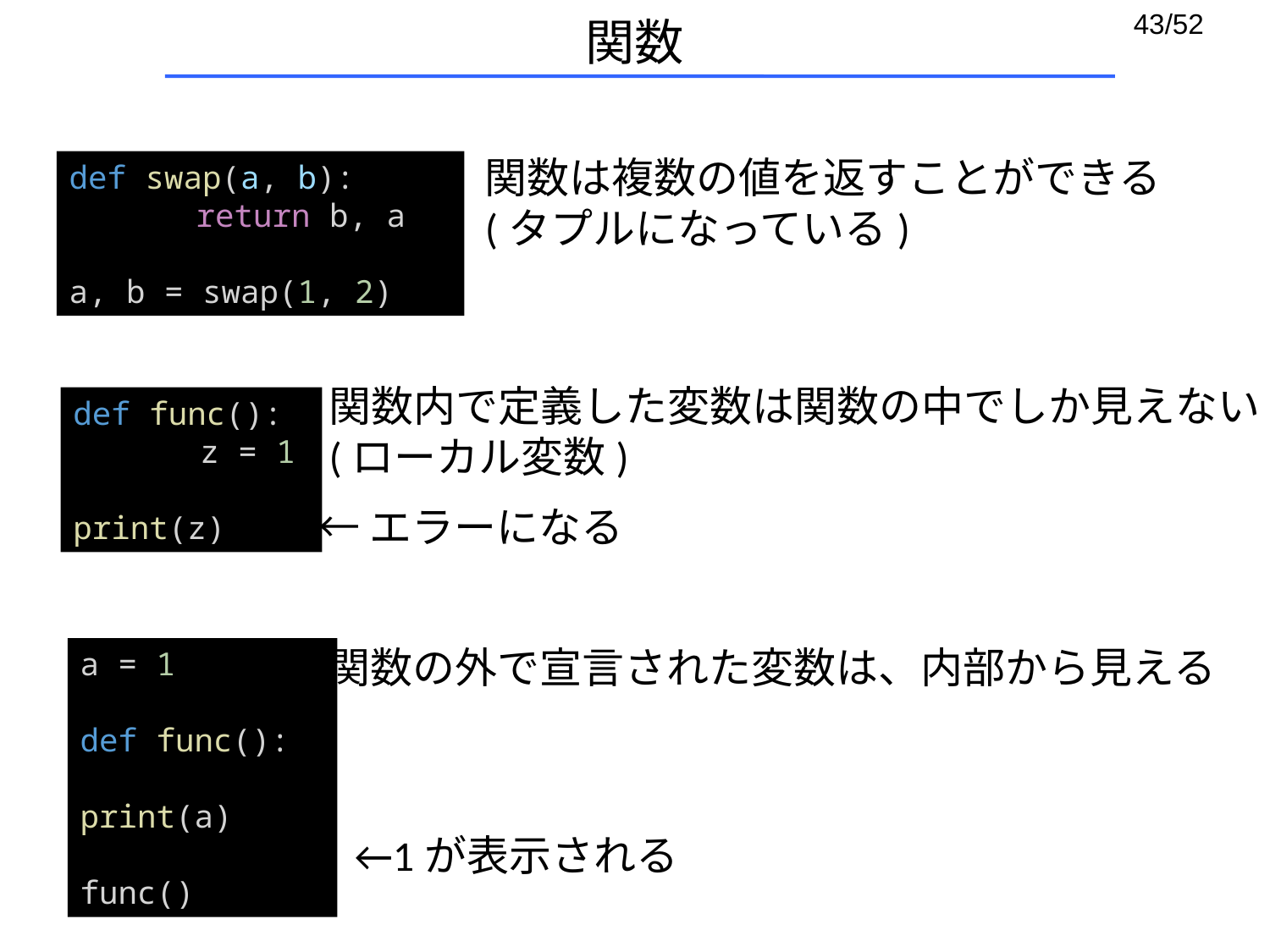

# 関数
関数は複数の値を返すことができる
(タプルになっている)
def swap(a, b):
	return b, a
a, b = swap(1, 2)
関数内で定義した変数は関数の中でしか見えない
(ローカル変数)
def func():
	z = 1
print(z)
←エラーになる
関数の外で宣言された変数は、内部から見える
a = 1
def func():
	print(a)
func()
←1が表示される